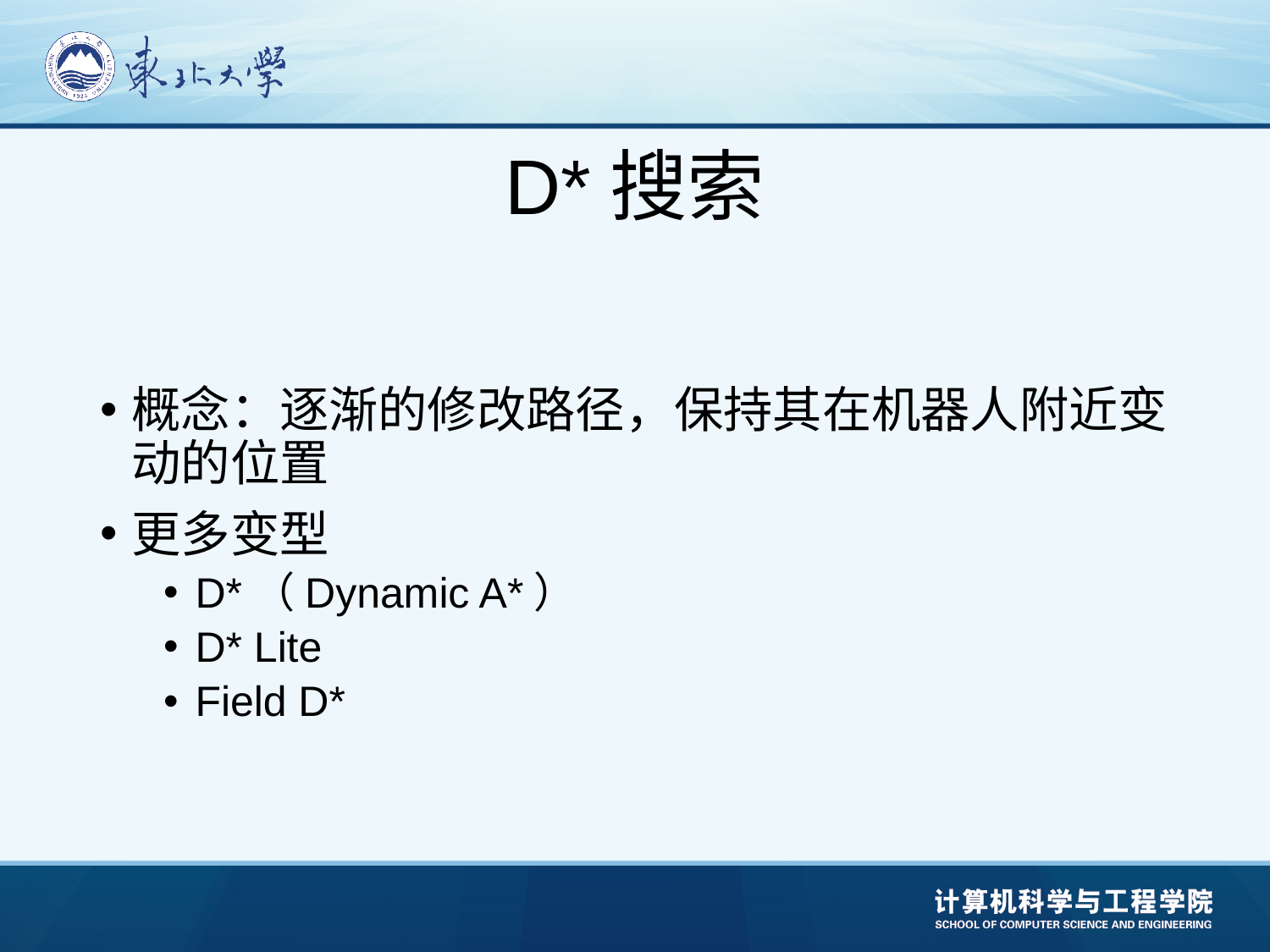

# D*搜索
概念：逐渐的修改路径，保持其在机器人附近变动的位置
更多变型
D*（Dynamic A*）
D* Lite
Field D*